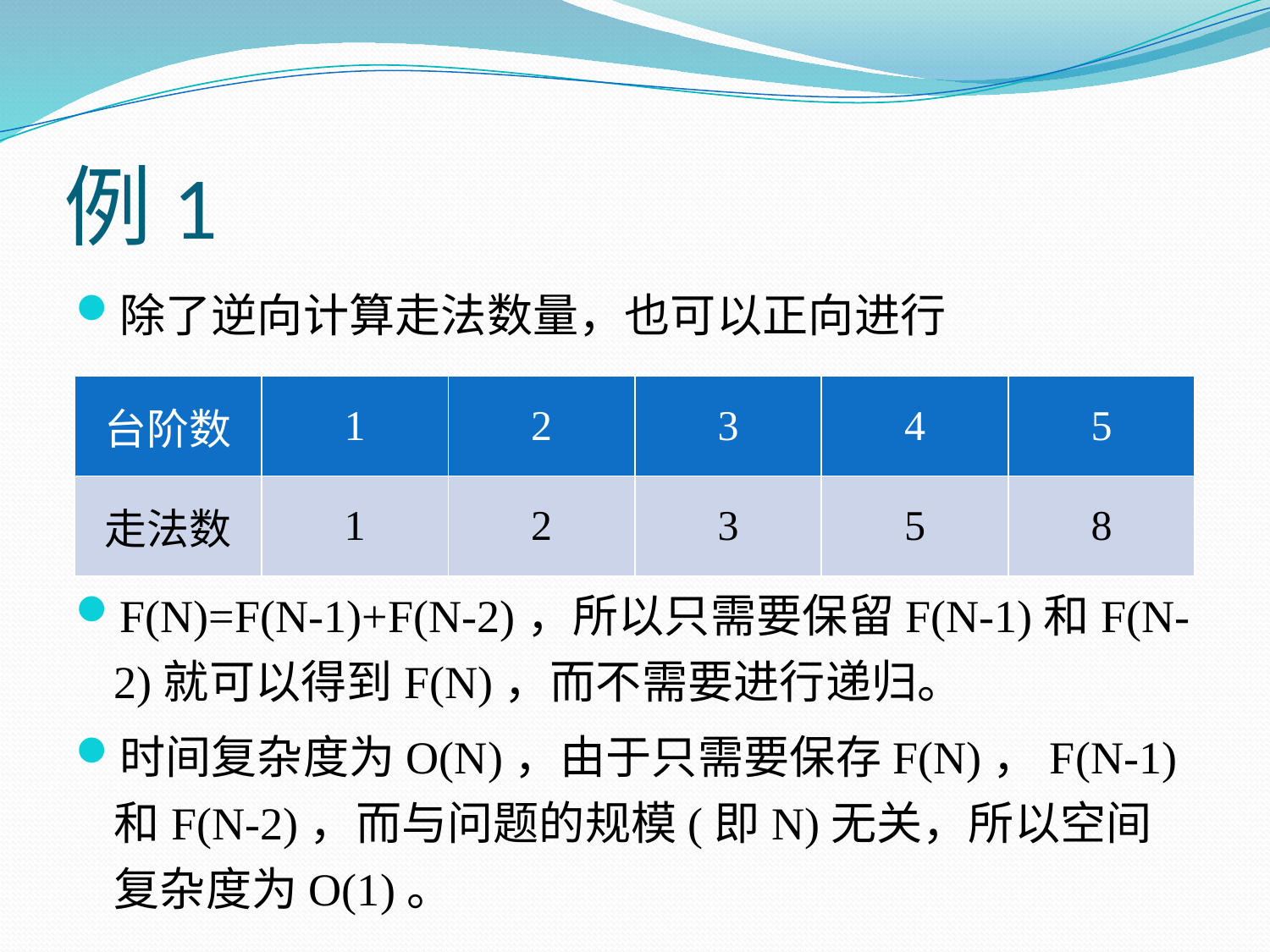

# 例1
除了逆向计算走法数量，也可以正向进行

F(N)=F(N-1)+F(N-2)，所以只需要保留F(N-1)和F(N-2)就可以得到F(N)，而不需要进行递归。
时间复杂度为O(N)，由于只需要保存F(N)，F(N-1)和F(N-2)，而与问题的规模(即N)无关，所以空间复杂度为O(1)。
| 台阶数 | 1 | 2 | 3 | 4 | 5 |
| --- | --- | --- | --- | --- | --- |
| 走法数 | 1 | 2 | 3 | 5 | 8 |